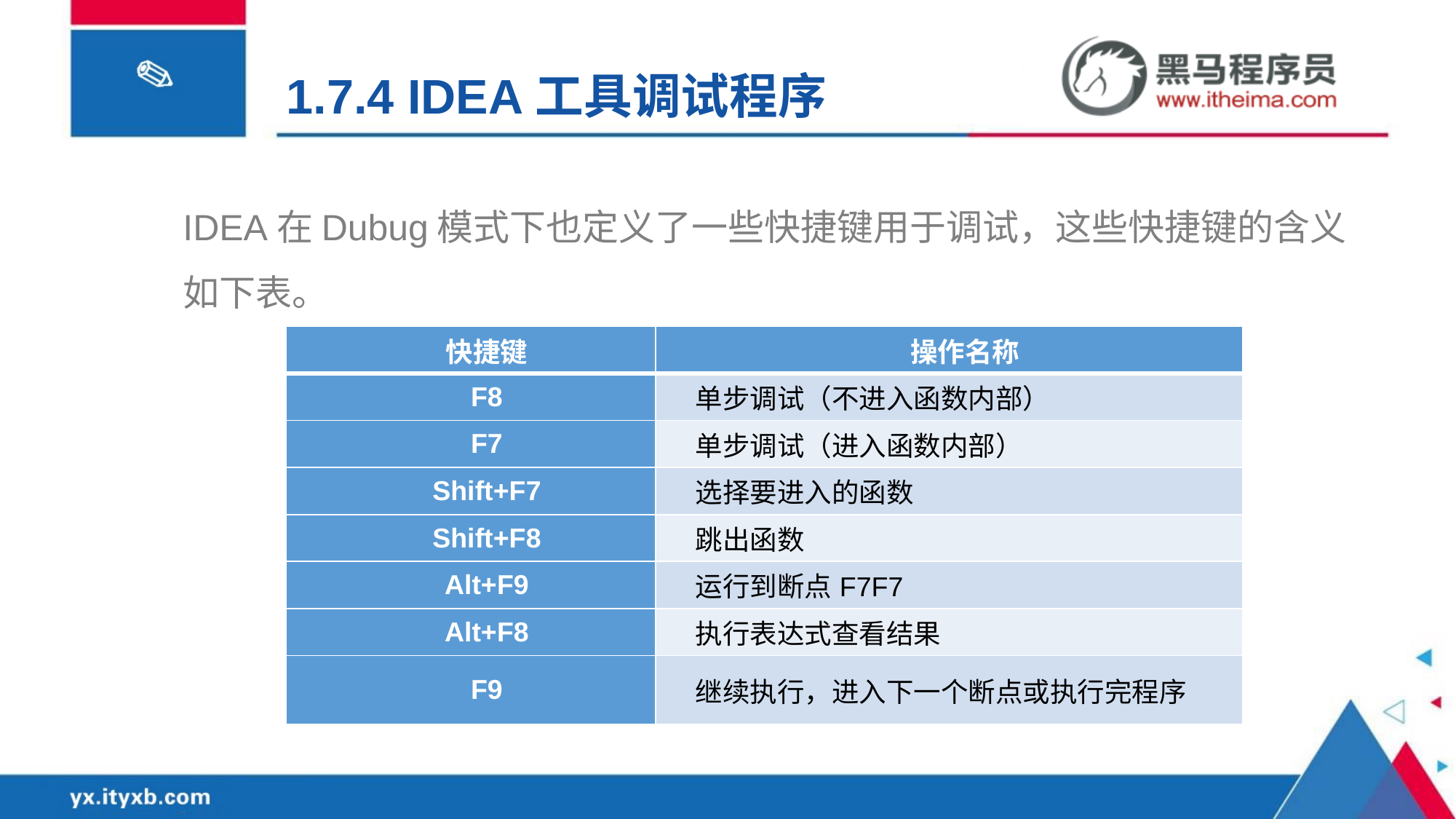

1.7.4 IDEA工具调试程序
IDEA在Dubug模式下也定义了一些快捷键用于调试，这些快捷键的含义如下表。
| 快捷键 | 操作名称 |
| --- | --- |
| F8 | 单步调试（不进入函数内部） |
| F7 | 单步调试（进入函数内部） |
| Shift+F7 | 选择要进入的函数 |
| Shift+F8 | 跳出函数 |
| Alt+F9 | 运行到断点F7F7 |
| Alt+F8 | 执行表达式查看结果 |
| F9 | 继续执行，进入下一个断点或执行完程序 |